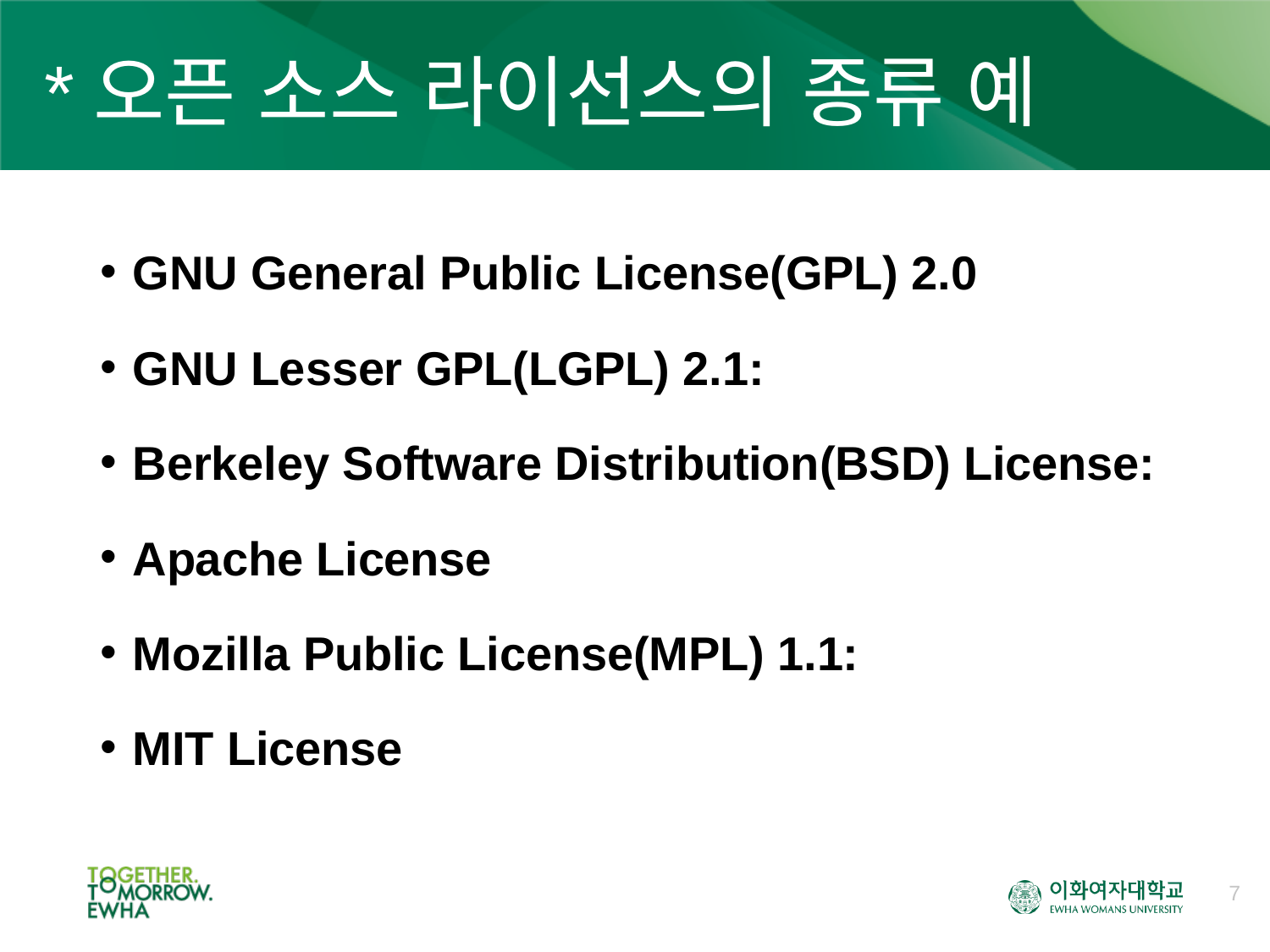

# *오픈 소스 라이선스의 종류 예
GNU General Public License(GPL) 2.0
GNU Lesser GPL(LGPL) 2.1:
Berkeley Software Distribution(BSD) License:
Apache License
Mozilla Public License(MPL) 1.1:
MIT License
7